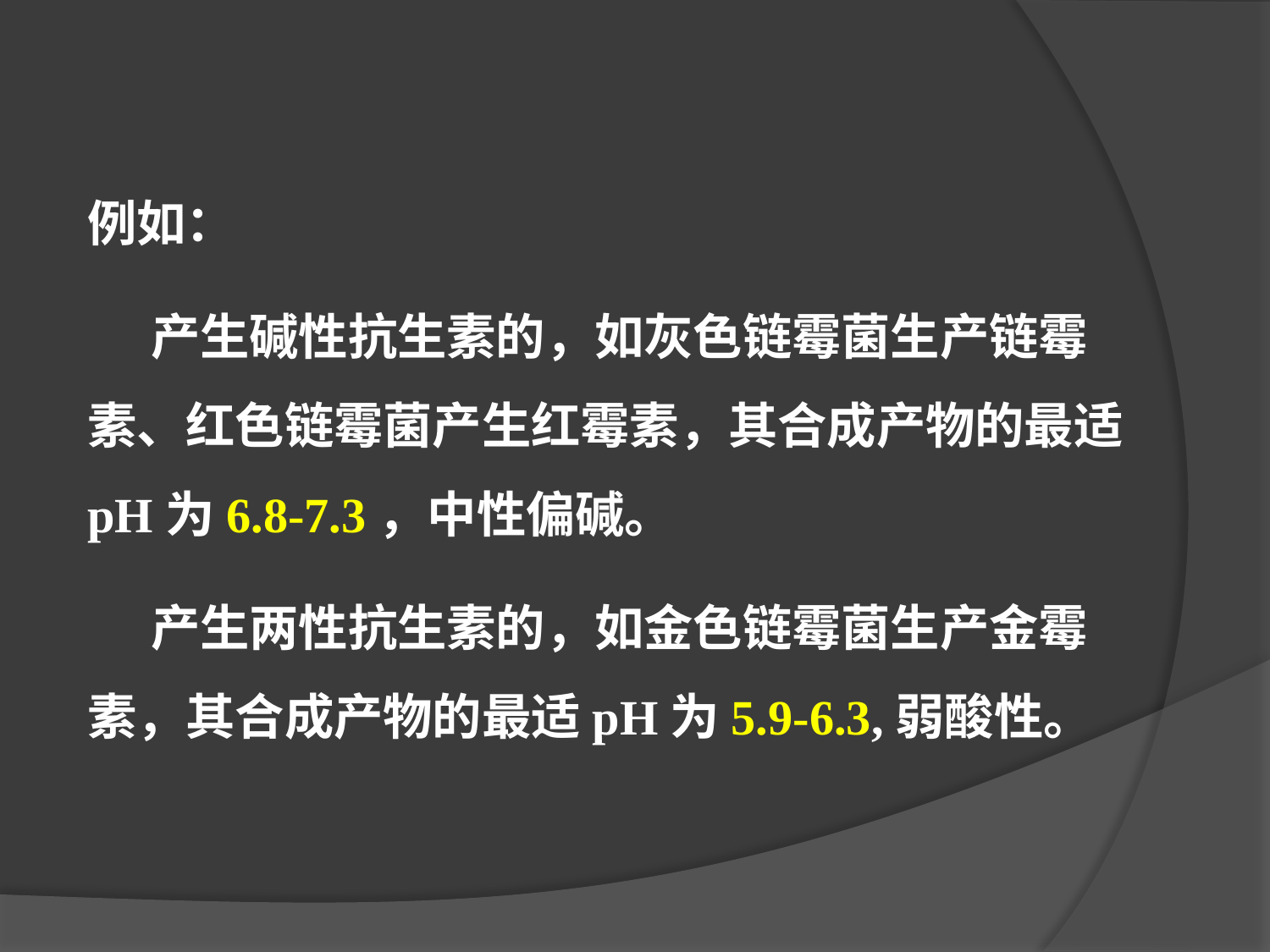

例如：
产生碱性抗生素的，如灰色链霉菌生产链霉素、红色链霉菌产生红霉素，其合成产物的最适pH为6.8-7.3，中性偏碱。
产生两性抗生素的，如金色链霉菌生产金霉素，其合成产物的最适pH为5.9-6.3,弱酸性。